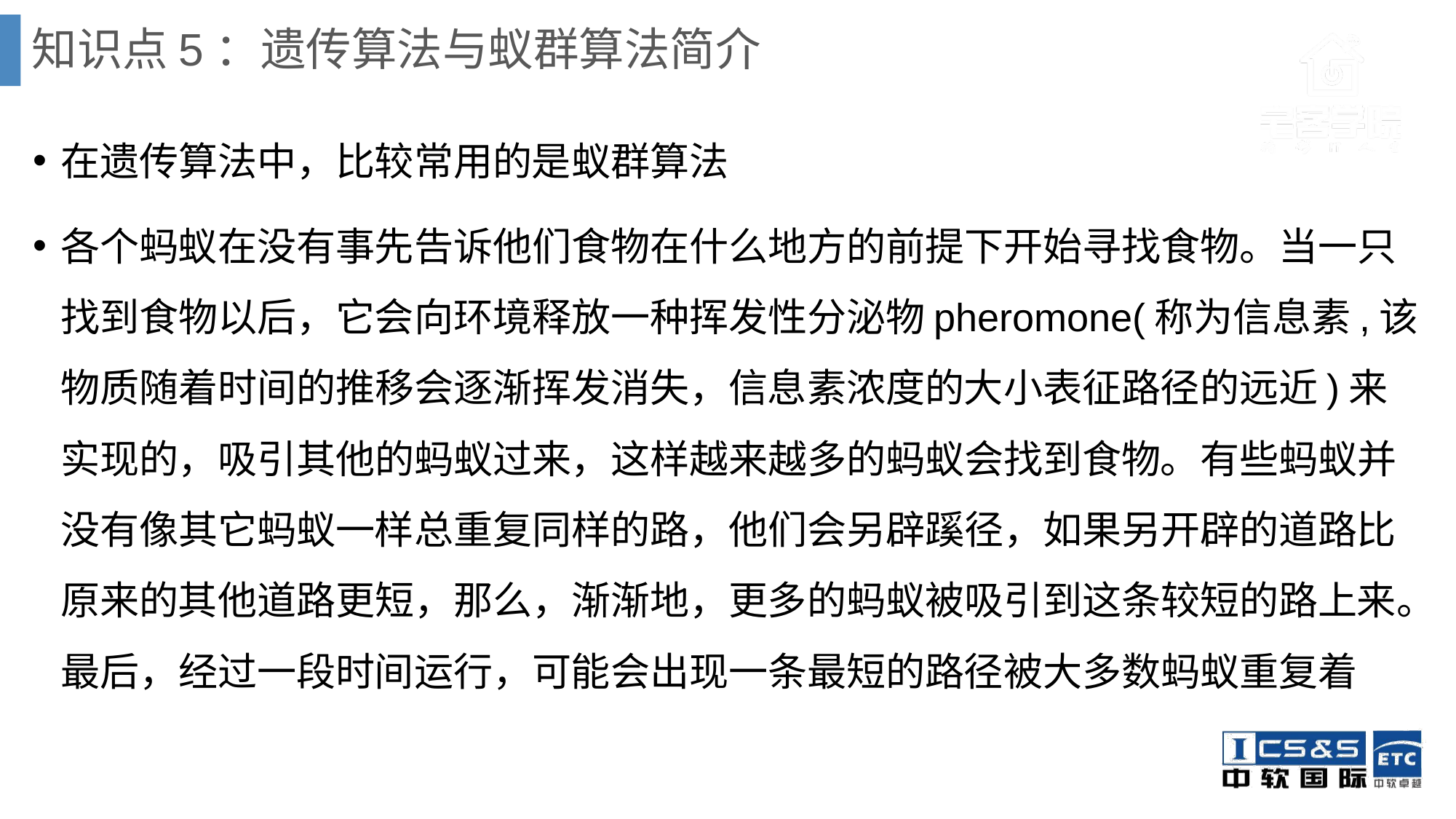

# 知识点5：遗传算法与蚁群算法简介
在遗传算法中，比较常用的是蚁群算法
各个蚂蚁在没有事先告诉他们食物在什么地方的前提下开始寻找食物。当一只找到食物以后，它会向环境释放一种挥发性分泌物pheromone(称为信息素,该物质随着时间的推移会逐渐挥发消失，信息素浓度的大小表征路径的远近)来实现的，吸引其他的蚂蚁过来，这样越来越多的蚂蚁会找到食物。有些蚂蚁并没有像其它蚂蚁一样总重复同样的路，他们会另辟蹊径，如果另开辟的道路比原来的其他道路更短，那么，渐渐地，更多的蚂蚁被吸引到这条较短的路上来。最后，经过一段时间运行，可能会出现一条最短的路径被大多数蚂蚁重复着